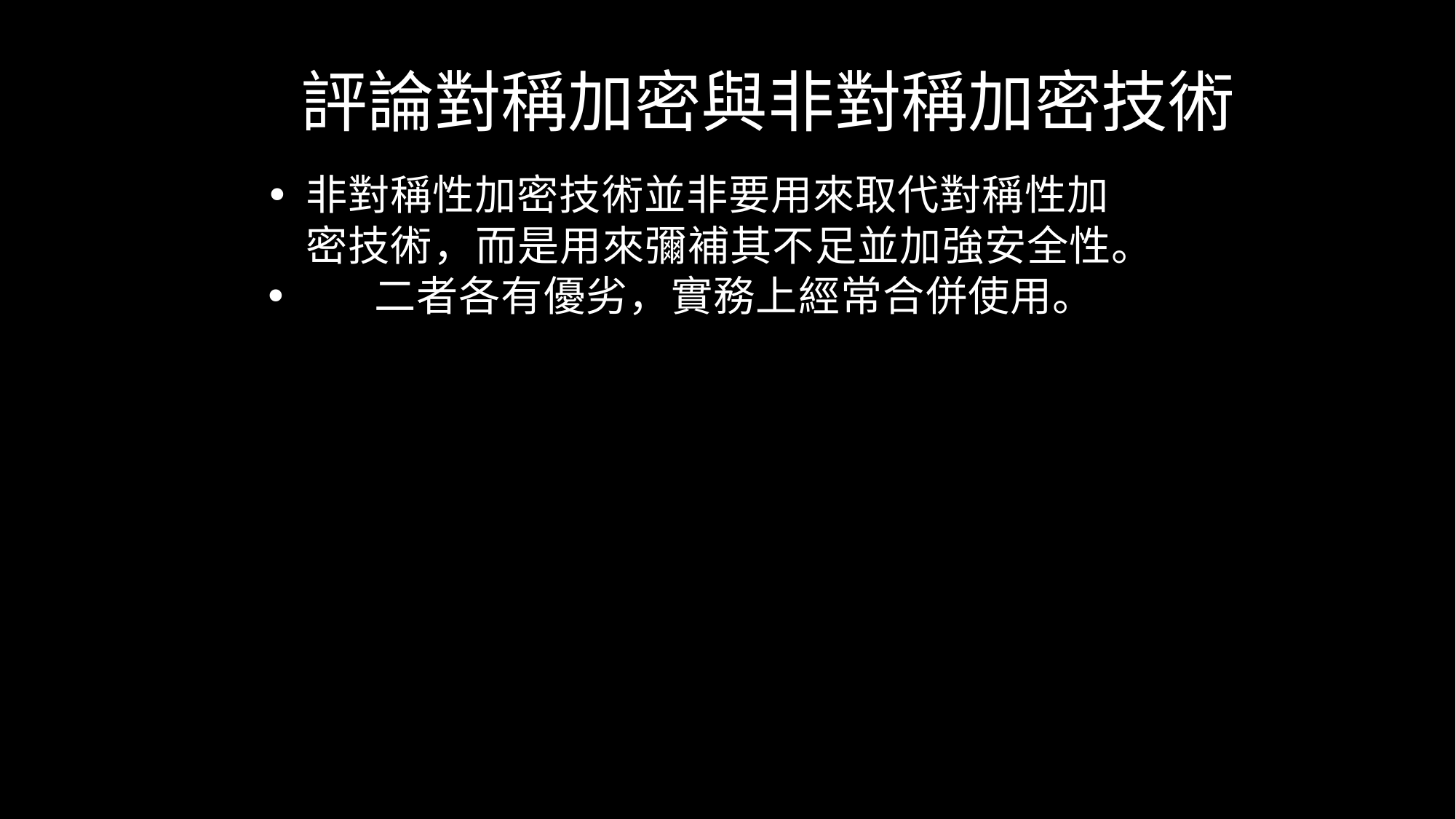

評論對稱加密與非對稱加密技術
•	非對稱性加密技術並非要用來取代對稱性加  密技術，而是用來彌補其不足並加強安全性。
•	二者各有優劣，實務上經常合併使用。